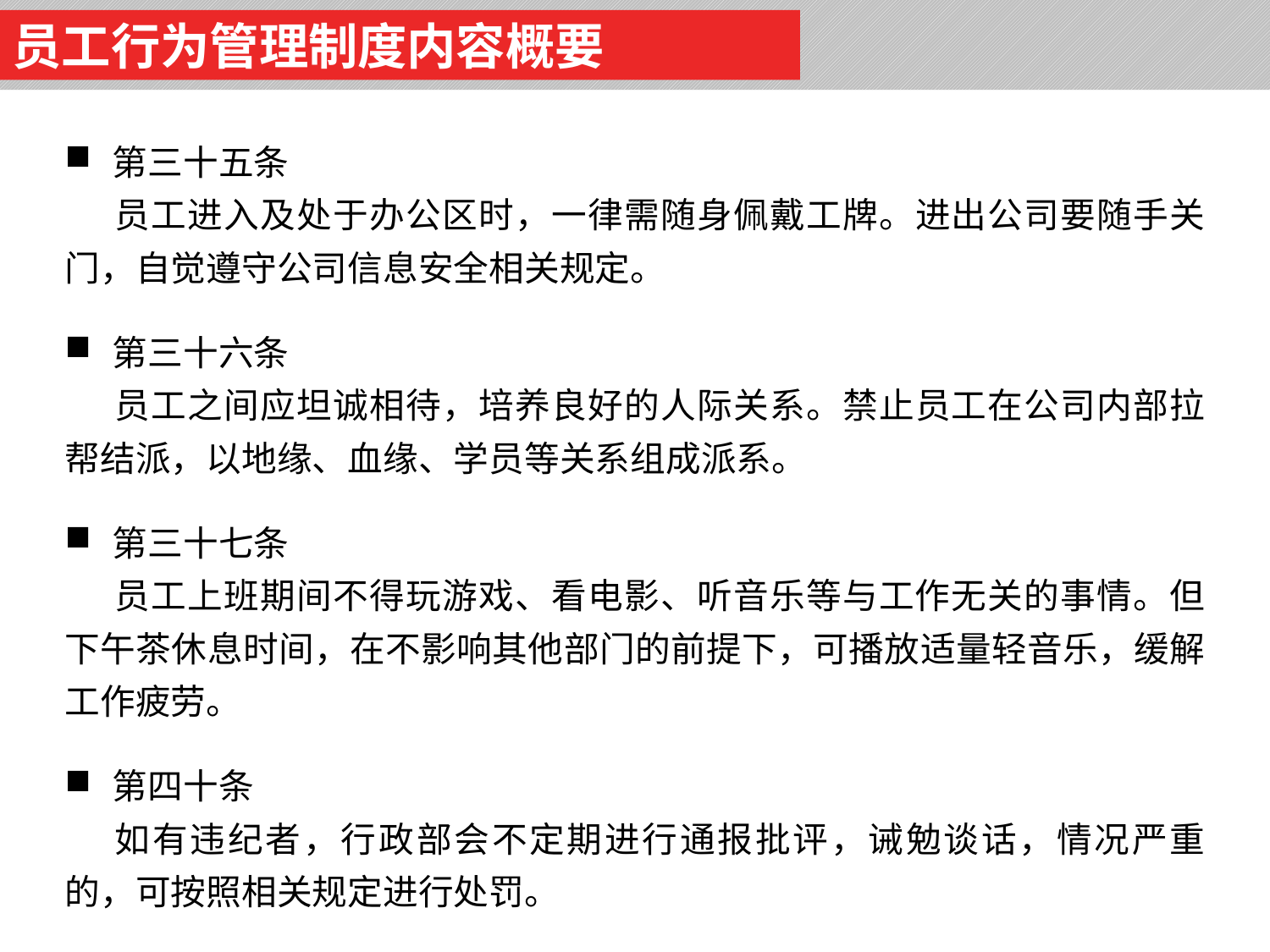

员工行为管理制度内容概要
第三十五条
员工进入及处于办公区时，一律需随身佩戴工牌。进出公司要随手关门，自觉遵守公司信息安全相关规定。

第三十六条
员工之间应坦诚相待，培养良好的人际关系。禁止员工在公司内部拉帮结派，以地缘、血缘、学员等关系组成派系。

第三十七条
员工上班期间不得玩游戏、看电影、听音乐等与工作无关的事情。但下午茶休息时间，在不影响其他部门的前提下，可播放适量轻音乐，缓解工作疲劳。

第四十条
如有违纪者，行政部会不定期进行通报批评，诫勉谈话，情况严重的，可按照相关规定进行处罚。